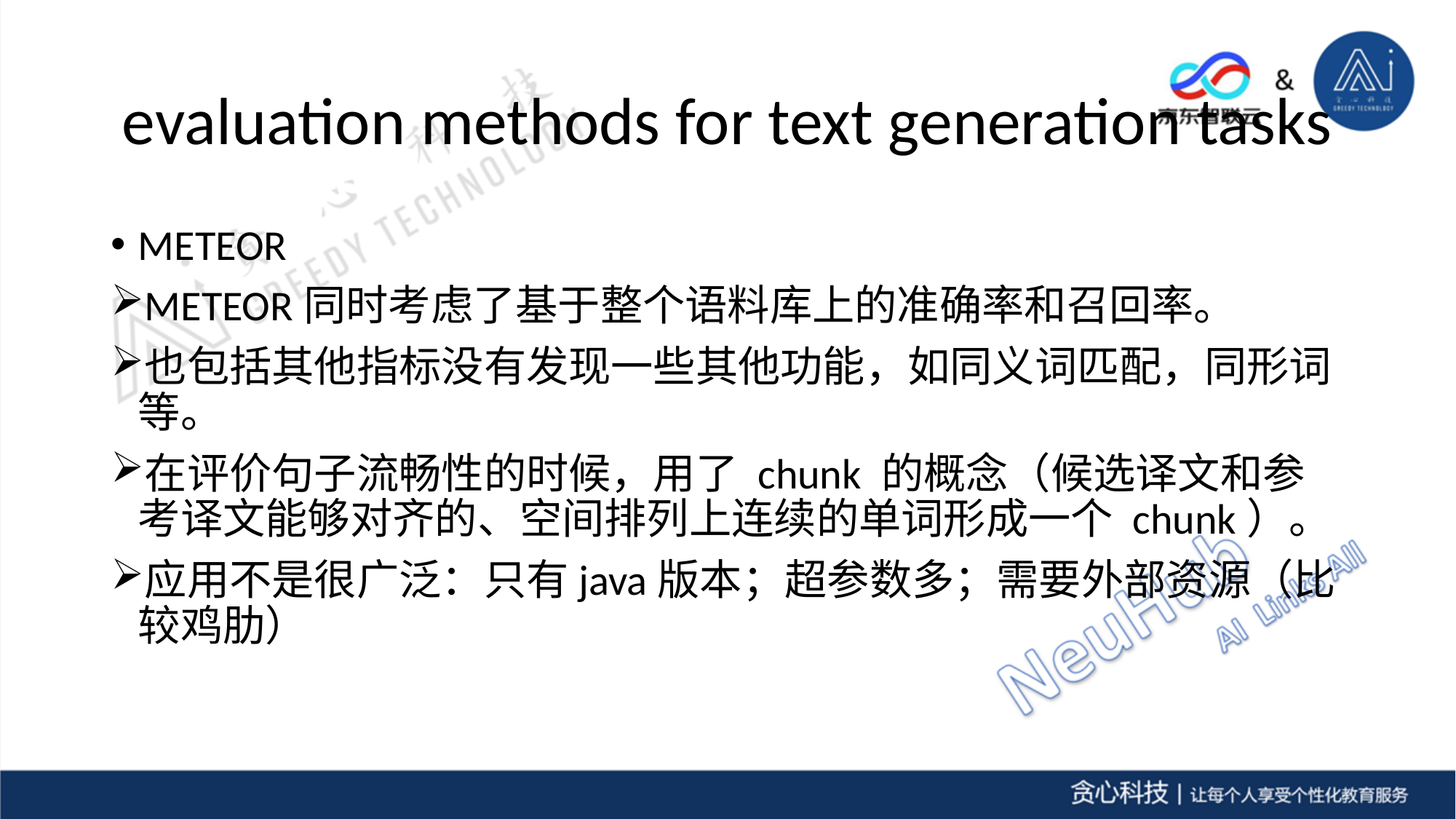

# evaluation methods for text generation tasks
METEOR
METEOR同时考虑了基于整个语料库上的准确率和召回率。
也包括其他指标没有发现一些其他功能，如同义词匹配，同形词等。
在评价句子流畅性的时候，用了 chunk 的概念（候选译文和参考译文能够对齐的、空间排列上连续的单词形成一个 chunk）。
应用不是很广泛：只有java版本；超参数多；需要外部资源（比较鸡肋）

30